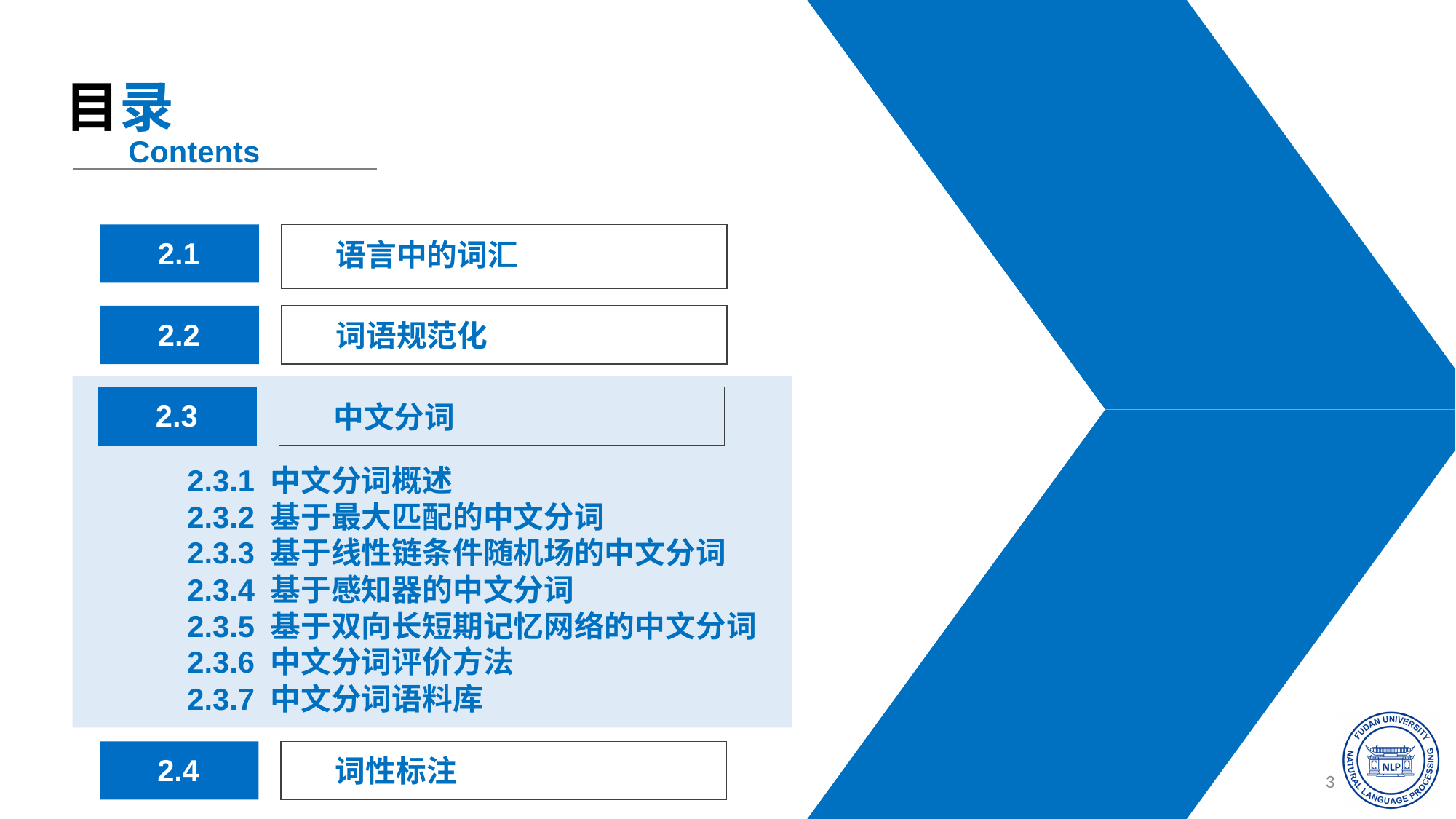

目录
Contents

语言中的词汇

2.1

2.2

词语规范化

2.3

中文分词

2.3.1 中文分词概述
2.3.2 基于最大匹配的中文分词
2.3.3 基于线性链条件随机场的中文分词
2.3.4 基于感知器的中文分词
2.3.5 基于双向长短期记忆网络的中文分词
2.3.6 中文分词评价方法
2.3.7 中文分词语料库

2.4

词性标注
31